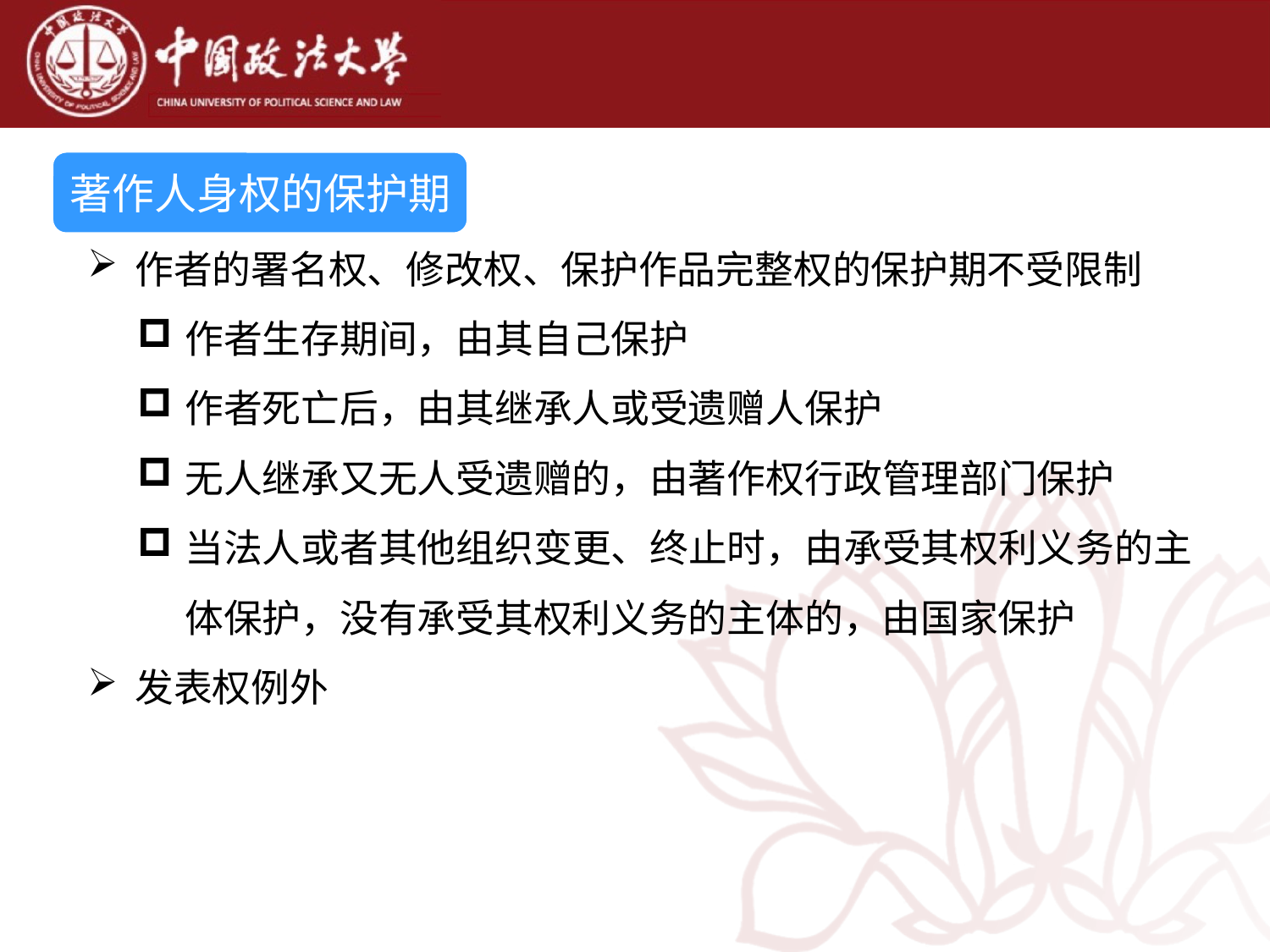

著作人身权的保护期
作者的署名权、修改权、保护作品完整权的保护期不受限制
作者生存期间，由其自己保护
作者死亡后，由其继承人或受遗赠人保护
无人继承又无人受遗赠的，由著作权行政管理部门保护
当法人或者其他组织变更、终止时，由承受其权利义务的主体保护，没有承受其权利义务的主体的，由国家保护
发表权例外